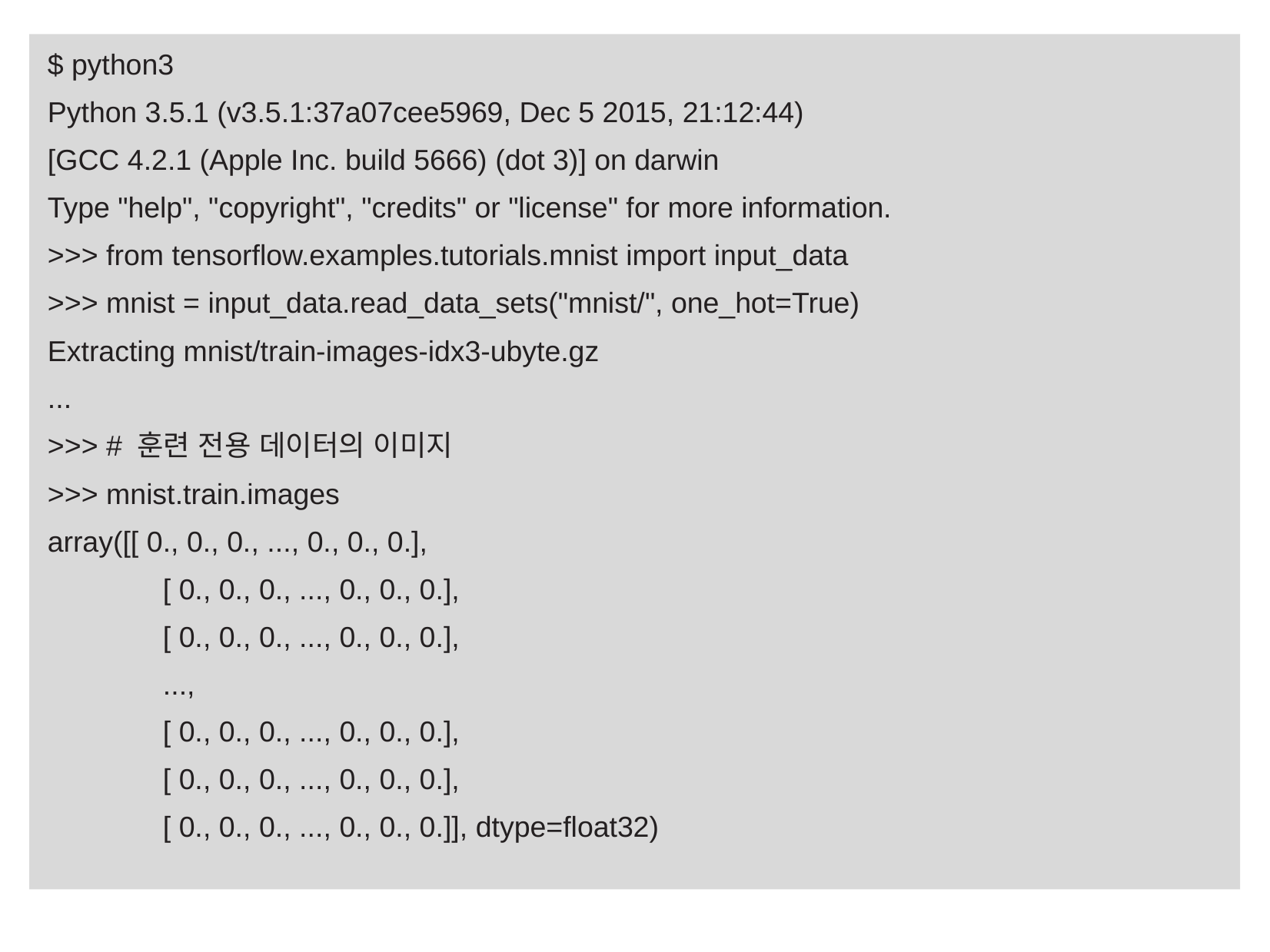

$ python3
Python 3.5.1 (v3.5.1:37a07cee5969, Dec 5 2015, 21:12:44)
[GCC 4.2.1 (Apple Inc. build 5666) (dot 3)] on darwin
Type "help", "copyright", "credits" or "license" for more information.
>>> from tensorflow.examples.tutorials.mnist import input_data
>>> mnist = input_data.read_data_sets("mnist/", one_hot=True)
Extracting mnist/train-images-idx3-ubyte.gz
...
>>> # 훈련 전용 데이터의 이미지
>>> mnist.train.images
array([[ 0., 0., 0., ..., 0., 0., 0.],
	[ 0., 0., 0., ..., 0., 0., 0.],
	[ 0., 0., 0., ..., 0., 0., 0.],
	...,
	[ 0., 0., 0., ..., 0., 0., 0.],
	[ 0., 0., 0., ..., 0., 0., 0.],
	[ 0., 0., 0., ..., 0., 0., 0.]], dtype=float32)